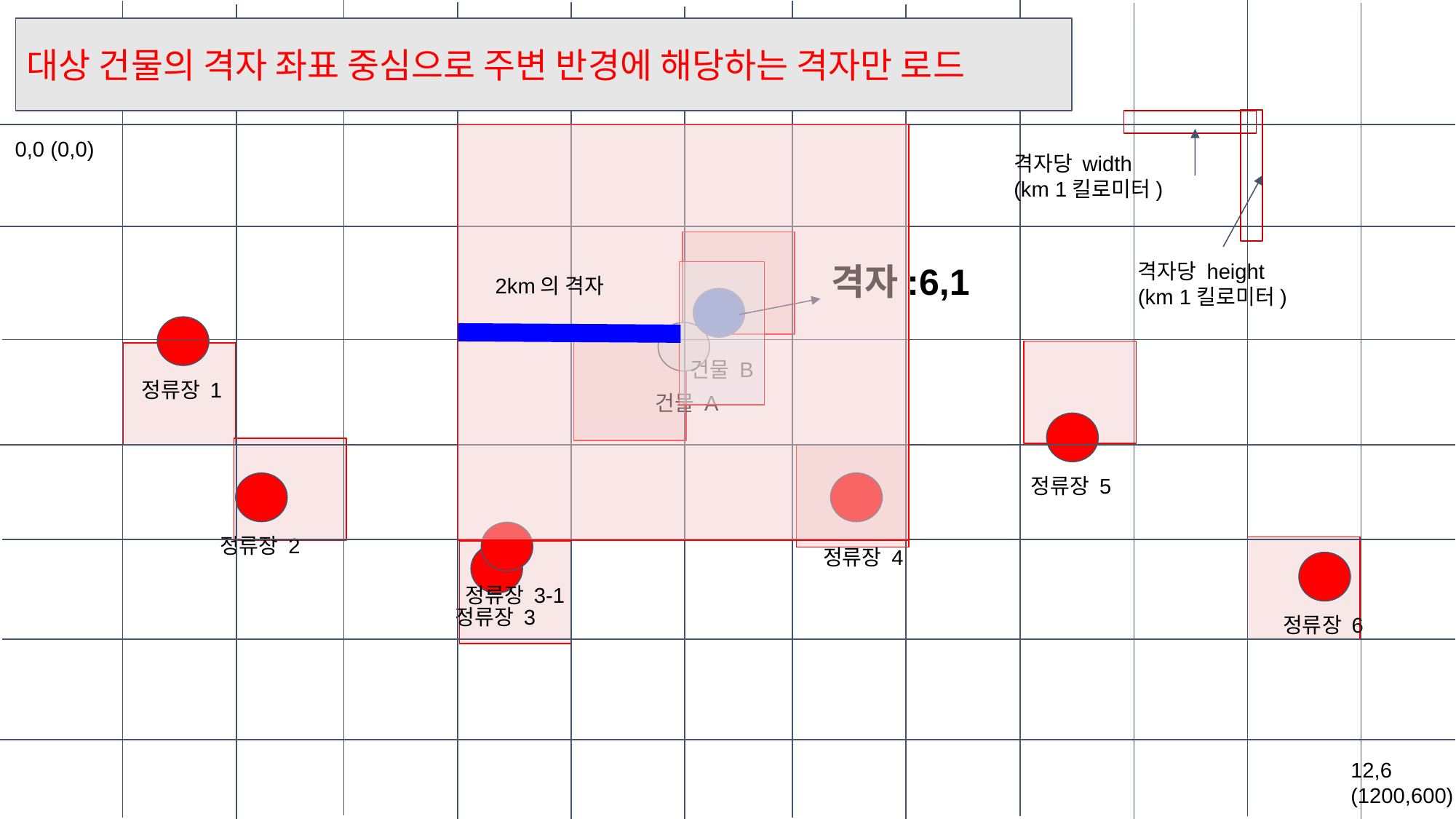

대상 건물의 격자 좌표 중심으로 주변 반경에 해당하는 격자만 로드

0,0 (0,0)
격자당 width
(km 1킬로미터)

격자당 height
(km 1킬로미터)
격자:6,1
2km의 격자

건물 B
정류장 1
건물 A

정류장 5

정류장 2

정류장 4

정류장 3-1
정류장 3
정류장 6
12,6 (1200,600)